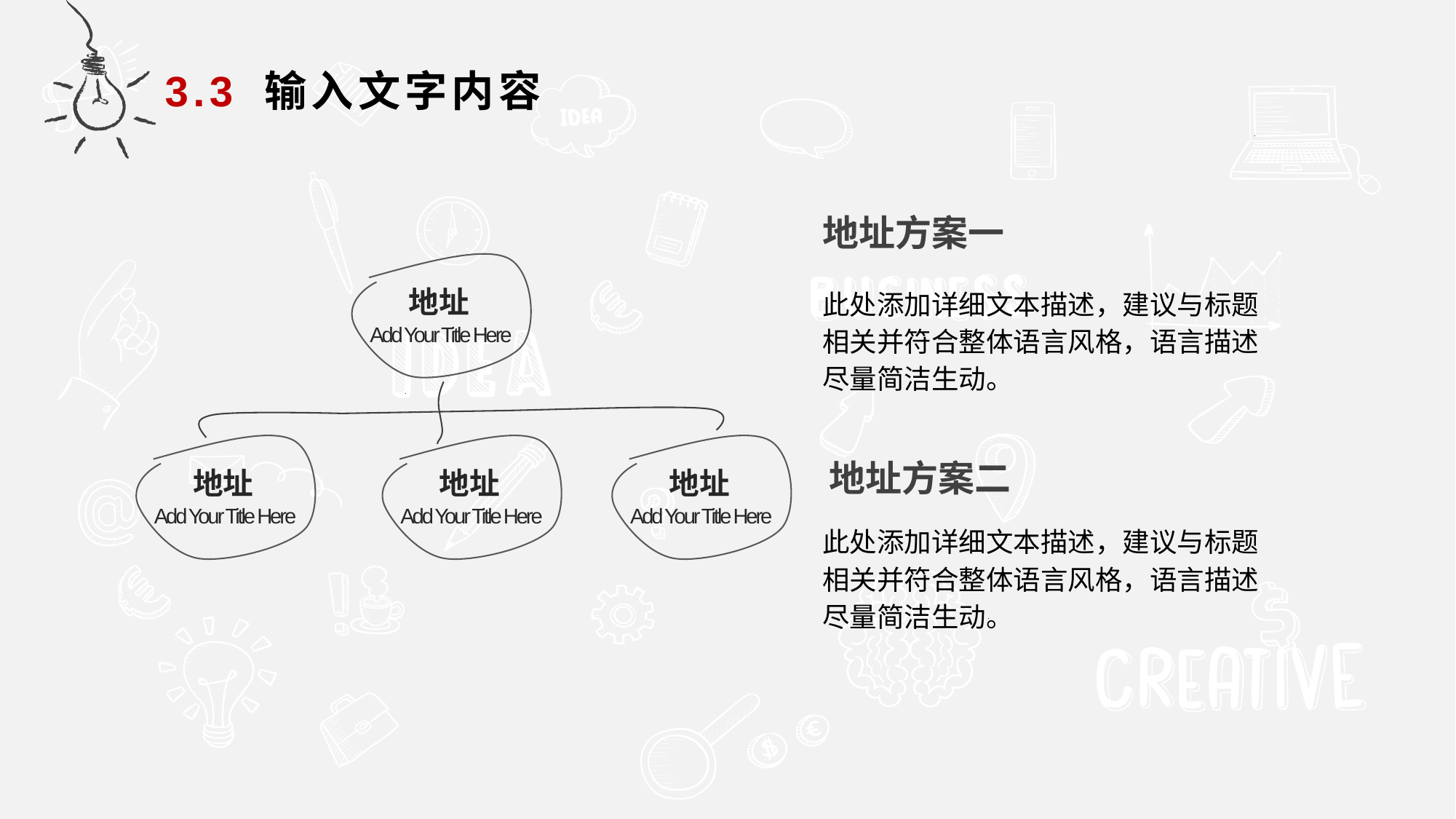

3.3 输入文字内容
地址方案一

地址
Add Your Title Here

地址
Add Your Title Here

地址
Add Your Title Here

地址
Add Your Title Here
此处添加详细文本描述，建议与标题相关并符合整体语言风格，语言描述尽量简洁生动。
地址方案二
此处添加详细文本描述，建议与标题相关并符合整体语言风格，语言描述尽量简洁生动。